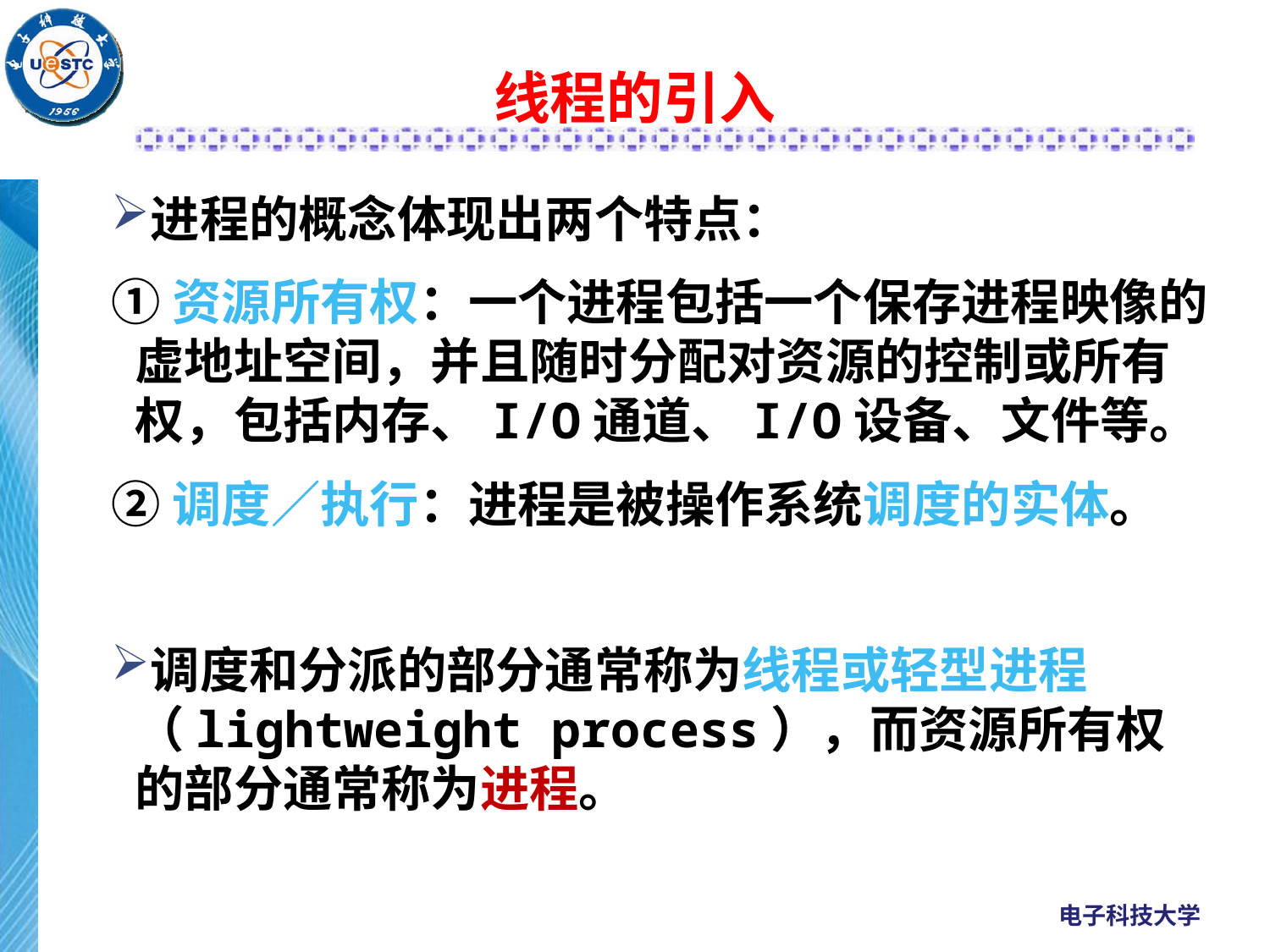

# 线程的引入
进程的概念体现出两个特点：
①资源所有权：一个进程包括一个保存进程映像的虚地址空间，并且随时分配对资源的控制或所有权，包括内存、I/O通道、I/O设备、文件等。
②调度／执行：进程是被操作系统调度的实体。

调度和分派的部分通常称为线程或轻型进程（lightweight process），而资源所有权的部分通常称为进程。